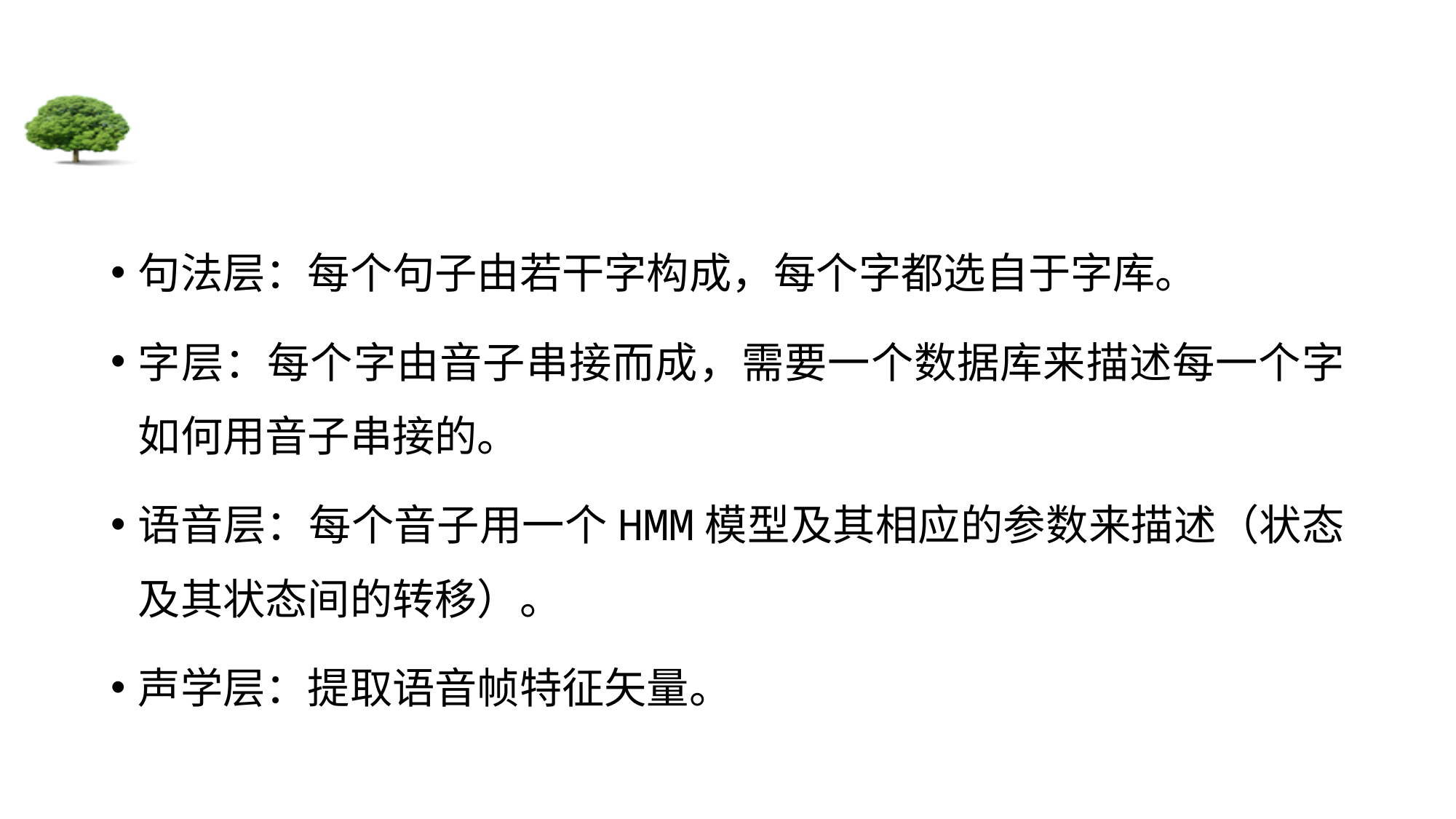

#
句法层：每个句子由若干字构成，每个字都选自于字库。
字层：每个字由音子串接而成，需要一个数据库来描述每一个字如何用音子串接的。
语音层：每个音子用一个HMM模型及其相应的参数来描述（状态及其状态间的转移）。
声学层：提取语音帧特征矢量。